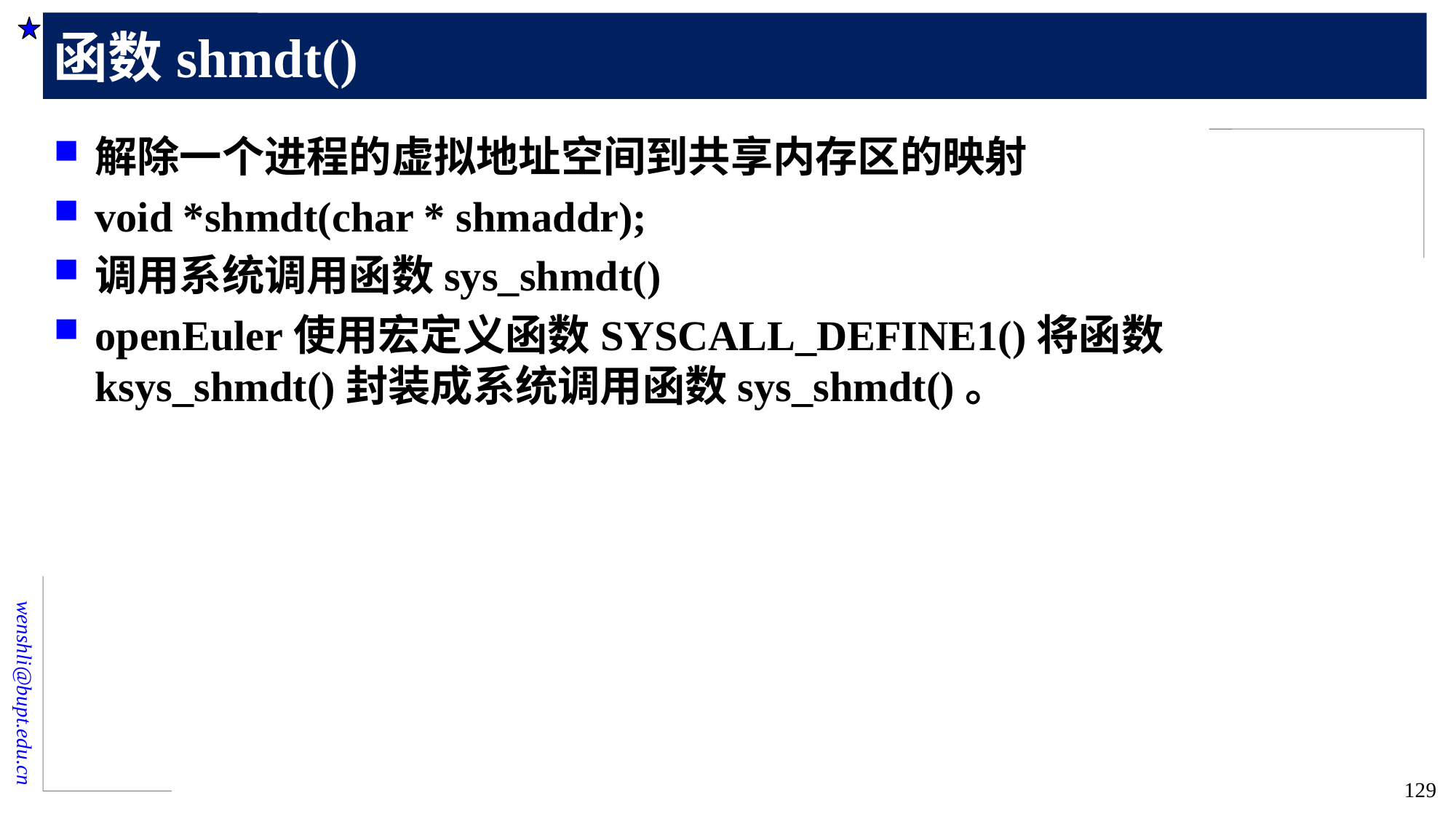

# 函数shmdt()
解除一个进程的虚拟地址空间到共享内存区的映射
void *shmdt(char * shmaddr);
调用系统调用函数sys_shmdt()
openEuler使用宏定义函数SYSCALL_DEFINE1()将函数ksys_shmdt()封装成系统调用函数sys_shmdt()。

129